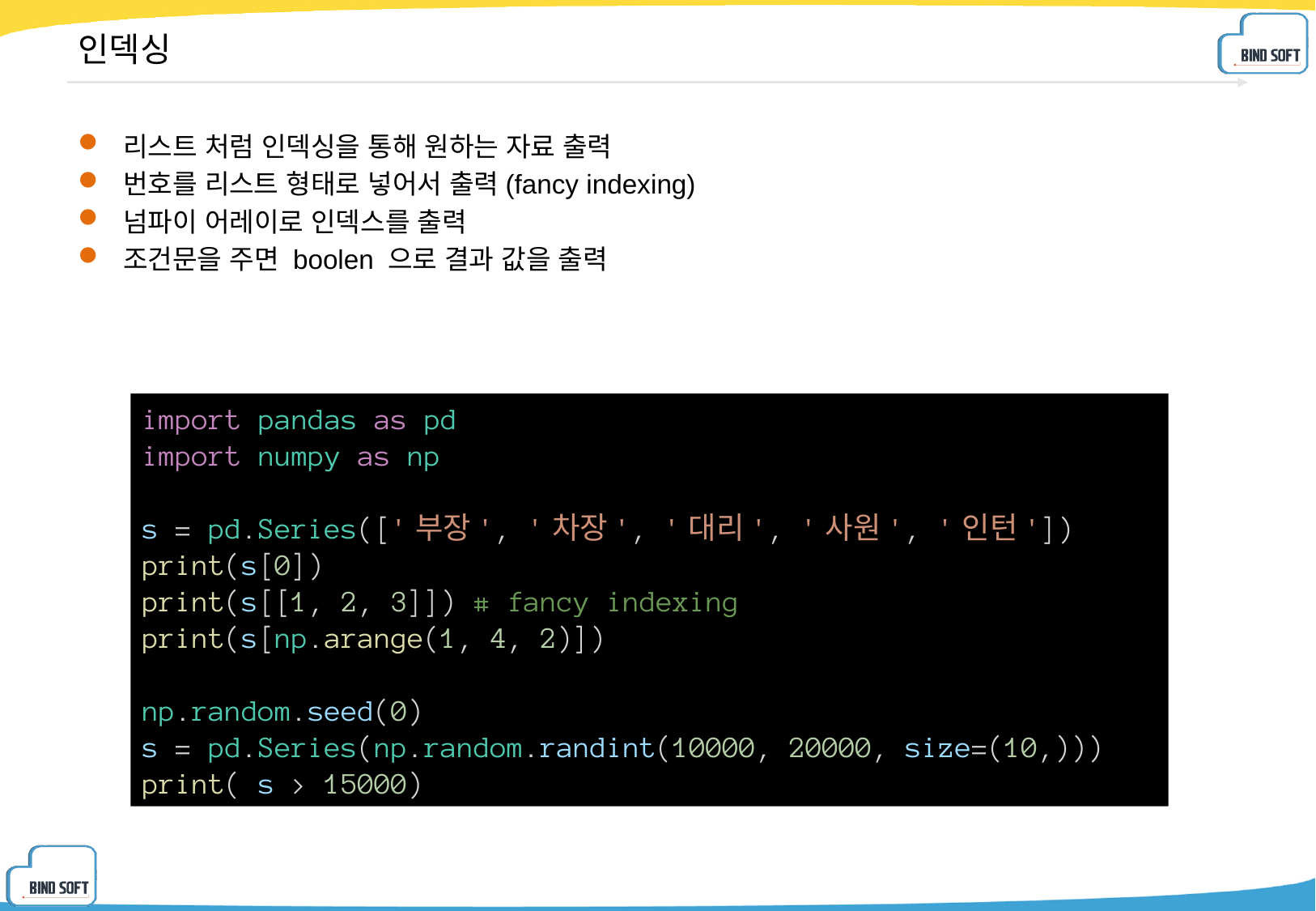

# 인덱싱
리스트 처럼 인덱싱을 통해 원하는 자료 출력
번호를 리스트 형태로 넣어서 출력(fancy indexing)
넘파이 어레이로 인덱스를 출력
조건문을 주면 boolen 으로 결과 값을 출력
import pandas as pd
import numpy as np
s = pd.Series(['부장', '차장', '대리', '사원', '인턴'])
print(s[0])
print(s[[1, 2, 3]]) # fancy indexing
print(s[np.arange(1, 4, 2)])
np.random.seed(0)
s = pd.Series(np.random.randint(10000, 20000, size=(10,)))
print( s > 15000)